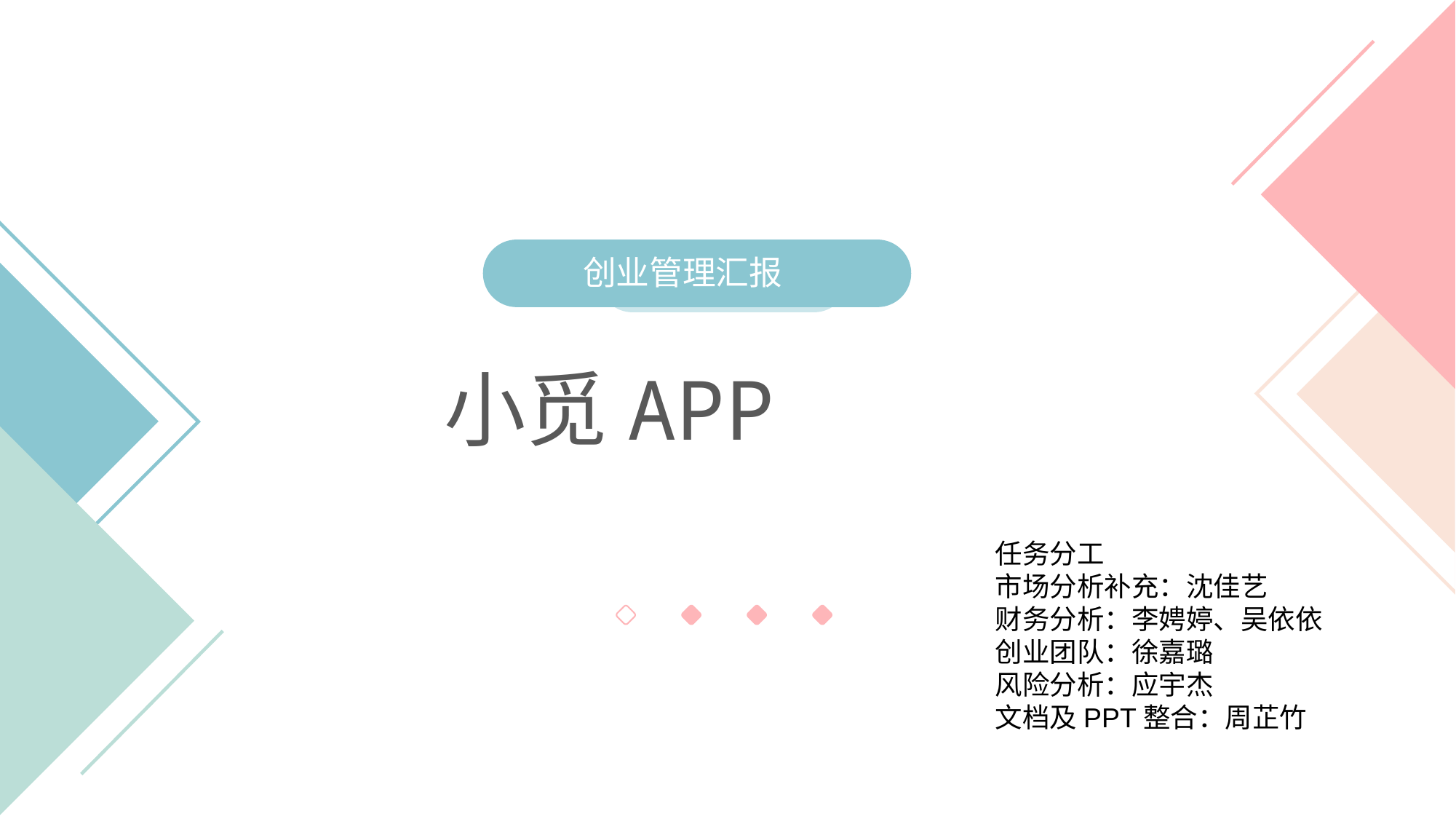

创业管理汇报

小觅APP
任务分工
市场分析补充：沈佳艺
财务分析：李娉婷、吴依依
创业团队：徐嘉璐
风险分析：应宇杰
文档及PPT整合：周芷竹